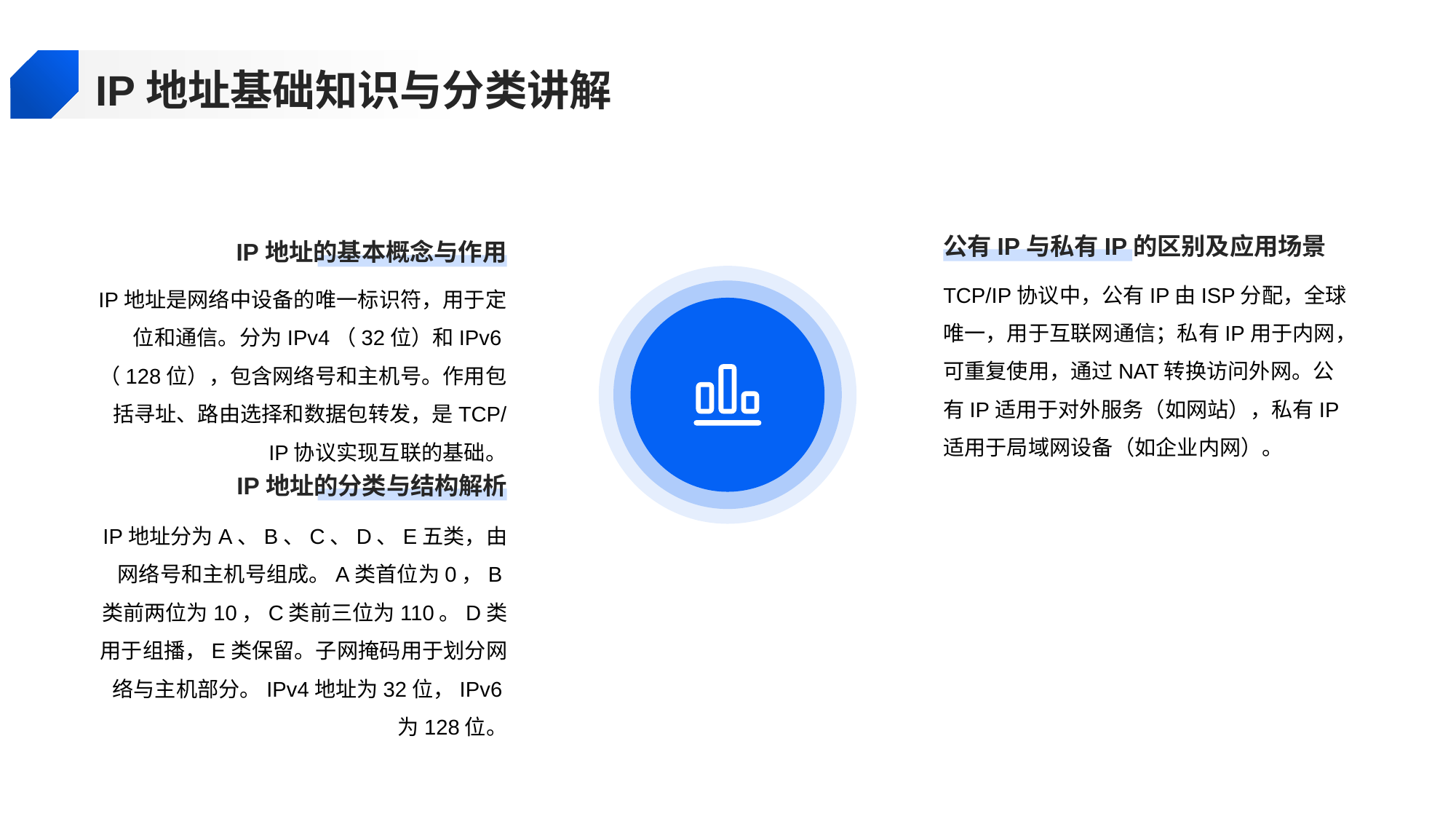

IP地址基础知识与分类讲解
公有IP与私有IP的区别及应用场景
IP地址的基本概念与作用

TCP/IP协议中，公有IP由ISP分配，全球唯一，用于互联网通信；私有IP用于内网，可重复使用，通过NAT转换访问外网。公有IP适用于对外服务（如网站），私有IP适用于局域网设备（如企业内网）。
IP地址是网络中设备的唯一标识符，用于定位和通信。分为IPv4（32位）和IPv6（128位），包含网络号和主机号。作用包括寻址、路由选择和数据包转发，是TCP/IP协议实现互联的基础。

IP地址的分类与结构解析

IP地址分为A、B、C、D、E五类，由网络号和主机号组成。A类首位为0，B类前两位为10，C类前三位为110。D类用于组播，E类保留。子网掩码用于划分网络与主机部分。IPv4地址为32位，IPv6为128位。